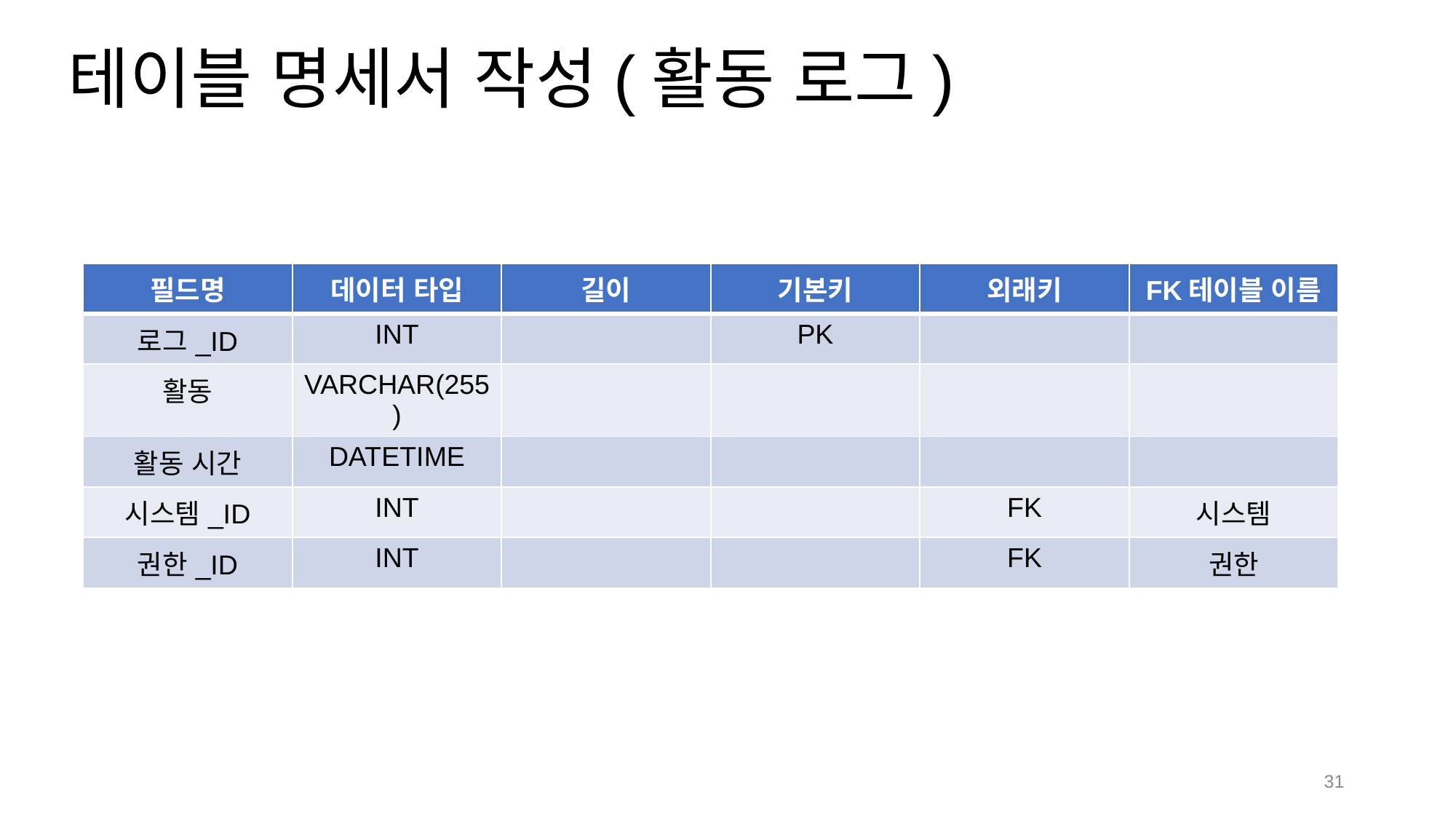

# 테이블 명세서 작성(활동 로그)
| 필드명 | 데이터 타입 | 길이 | 기본키 | 외래키 | FK테이블 이름 |
| --- | --- | --- | --- | --- | --- |
| 로그\_ID | INT |  | PK |  |  |
| 활동 | VARCHAR(255) |  |  |  |  |
| 활동 시간 | DATETIME |  |  |  |  |
| 시스템\_ID | INT |  |  | FK | 시스템 |
| 권한\_ID | INT |  |  | FK | 권한 |
31